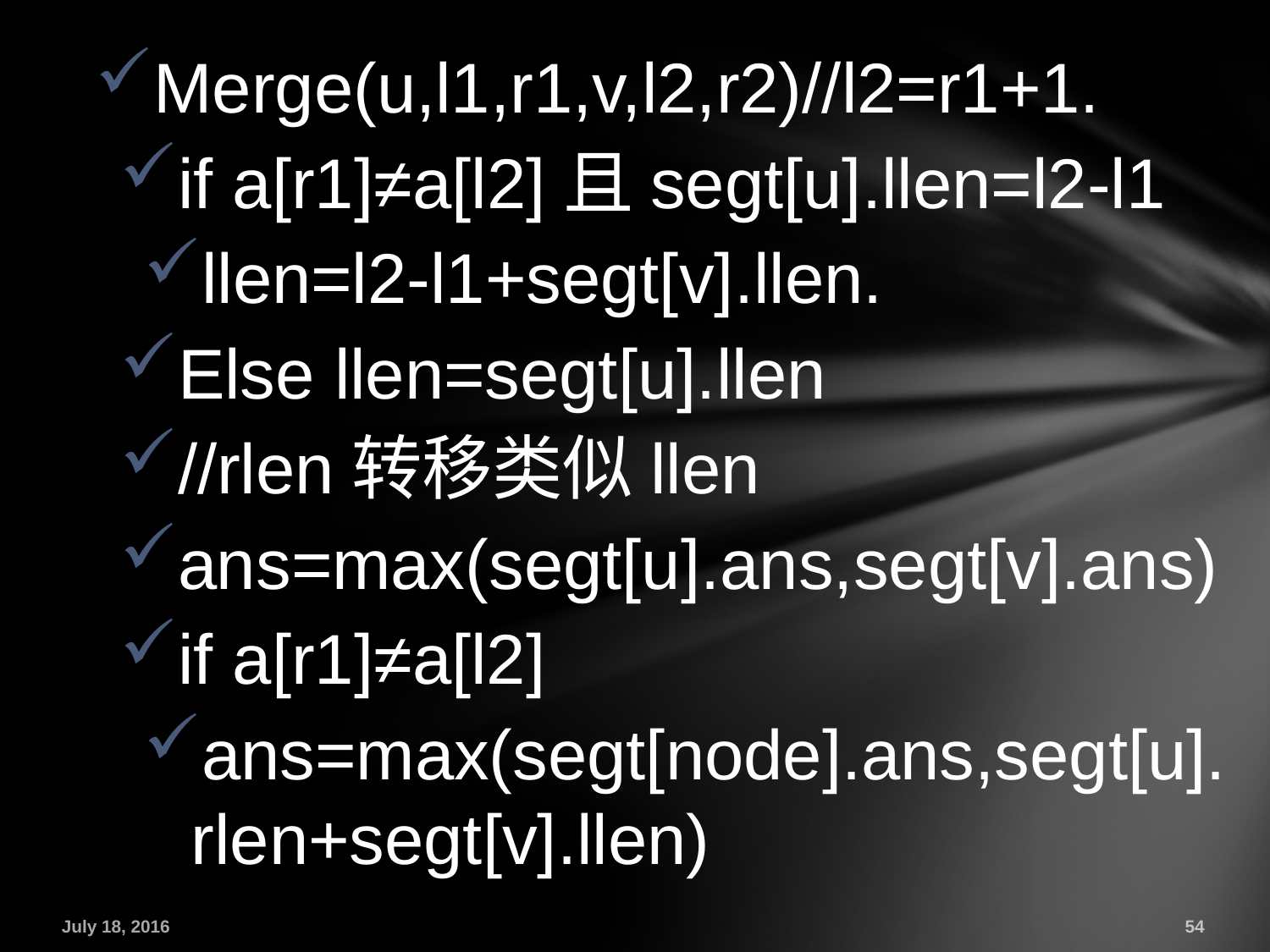

Merge(u,l1,r1,v,l2,r2)//l2=r1+1.
if a[r1]≠a[l2]且segt[u].llen=l2-l1
llen=l2-l1+segt[v].llen.
Else llen=segt[u].llen
//rlen转移类似llen
ans=max(segt[u].ans,segt[v].ans)
if a[r1]≠a[l2]
ans=max(segt[node].ans,segt[u].rlen+segt[v].llen)
July 18, 2016

54